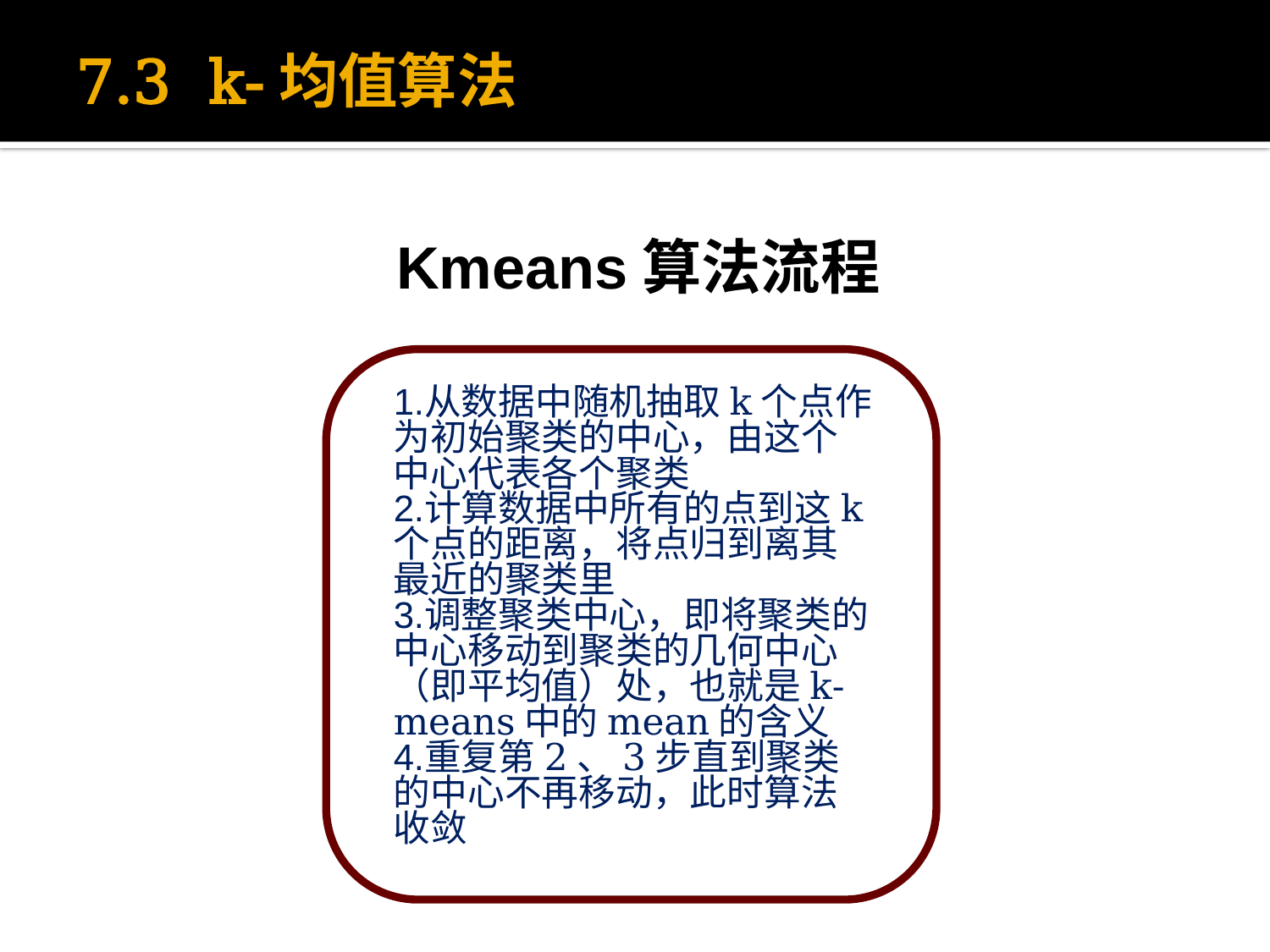

7.3  k-均值算法
# Kmeans算法流程

从数据中随机抽取k个点作为初始聚类的中心，由这个中心代表各个聚类
计算数据中所有的点到这k个点的距离，将点归到离其最近的聚类里
调整聚类中心，即将聚类的中心移动到聚类的几何中心（即平均值）处，也就是k-means中的mean的含义
重复第2、3步直到聚类的中心不再移动，此时算法收敛